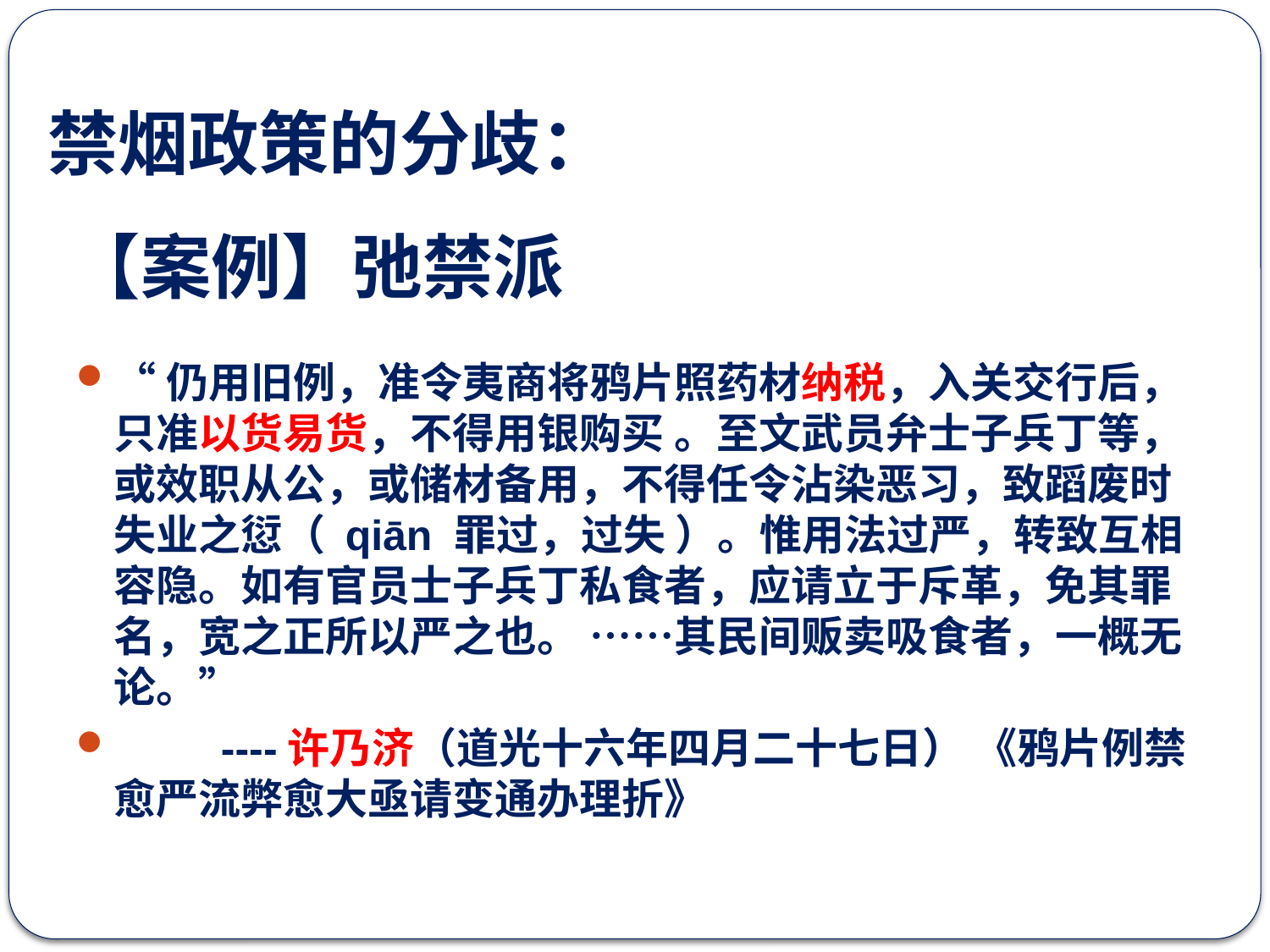

# 禁烟政策的分歧：
【案例】弛禁派
“仍用旧例，准令夷商将鸦片照药材纳税，入关交行后，只准以货易货，不得用银购买 。至文武员弁士子兵丁等，或效职从公，或储材备用，不得任令沾染恶习，致蹈废时失业之愆（ qiān 罪过，过失 ）。惟用法过严，转致互相容隐。如有官员士子兵丁私食者，应请立于斥革，免其罪名，宽之正所以严之也。 ……其民间贩卖吸食者，一概无论。”
         ----许乃济（道光十六年四月二十七日） 《鸦片例禁愈严流弊愈大亟请变通办理折》